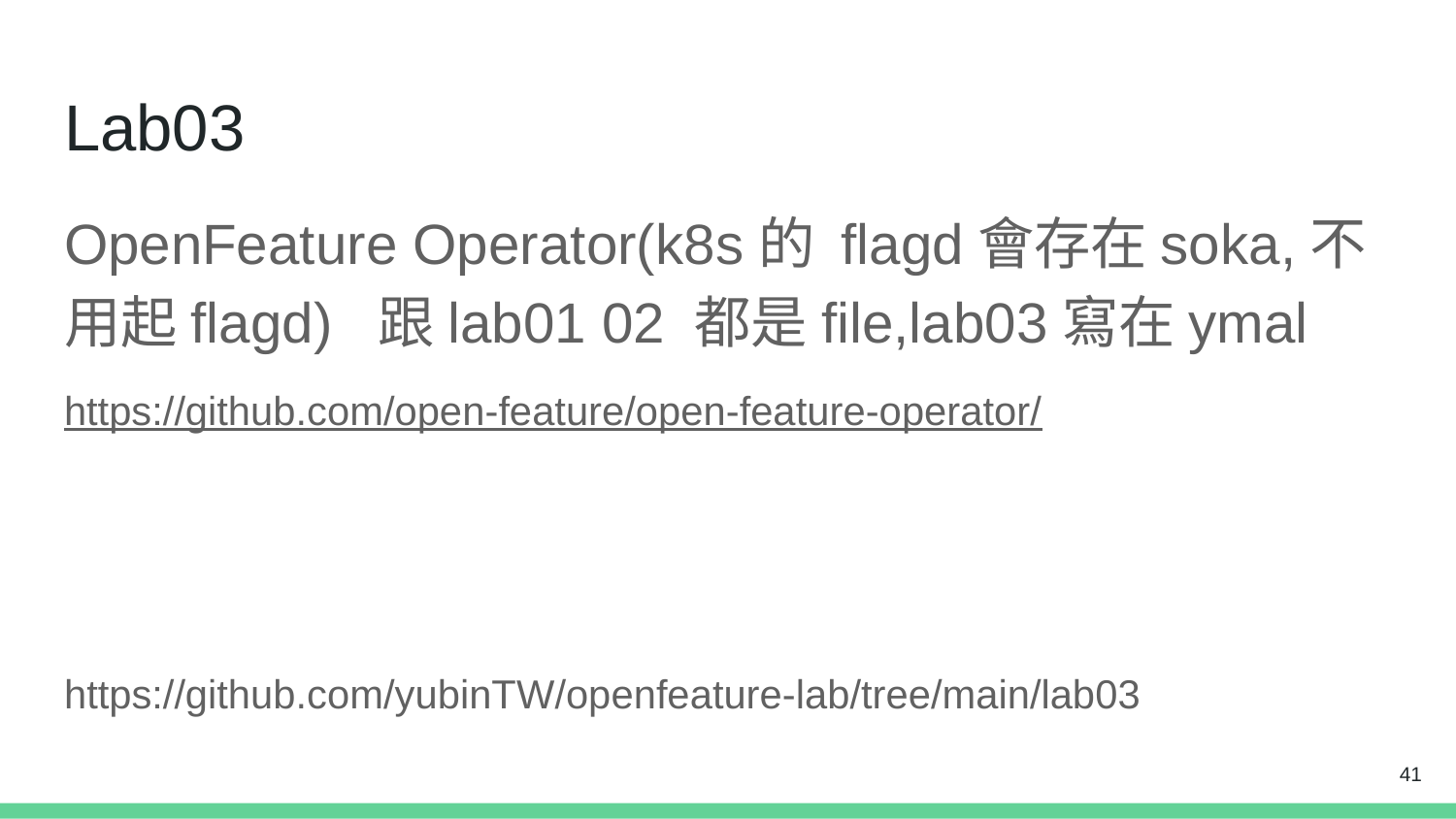

# Lab03
OpenFeature Operator(k8s的 flagd會存在soka,不用起flagd)  跟lab01 02 都是file,lab03寫在ymal
https://github.com/open-feature/open-feature-operator/
https://github.com/yubinTW/openfeature-lab/tree/main/lab03
41